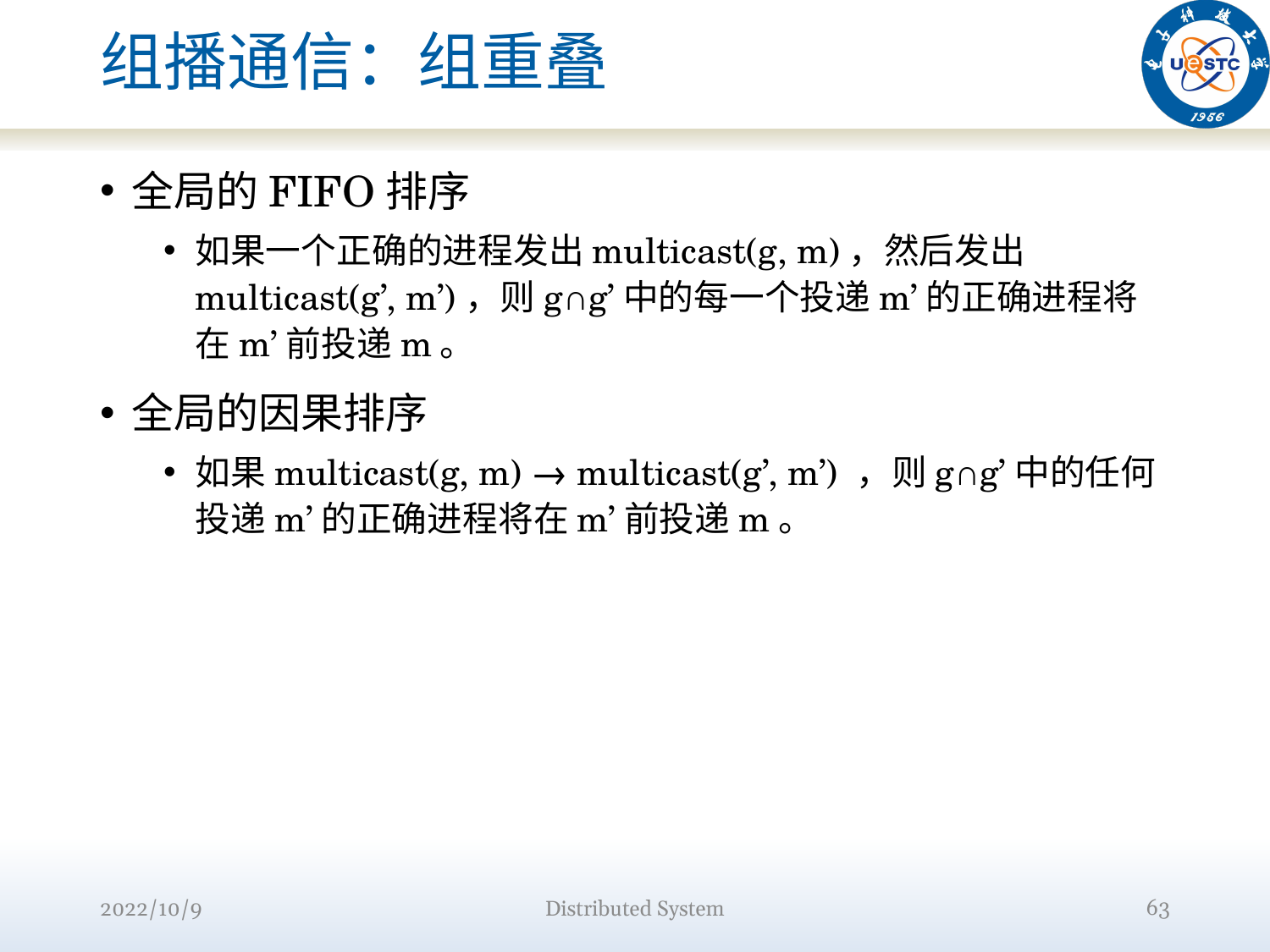

# 组播通信：组重叠
全局的FIFO排序
如果一个正确的进程发出multicast(g, m)，然后发出multicast(g’, m’)，则g∩g’中的每一个投递m’的正确进程将在m’前投递m。
全局的因果排序
如果multicast(g, m) → multicast(g’, m’) ，则g∩g’中的任何投递m’的正确进程将在m’前投递m。
2022/10/9
Distributed System
63